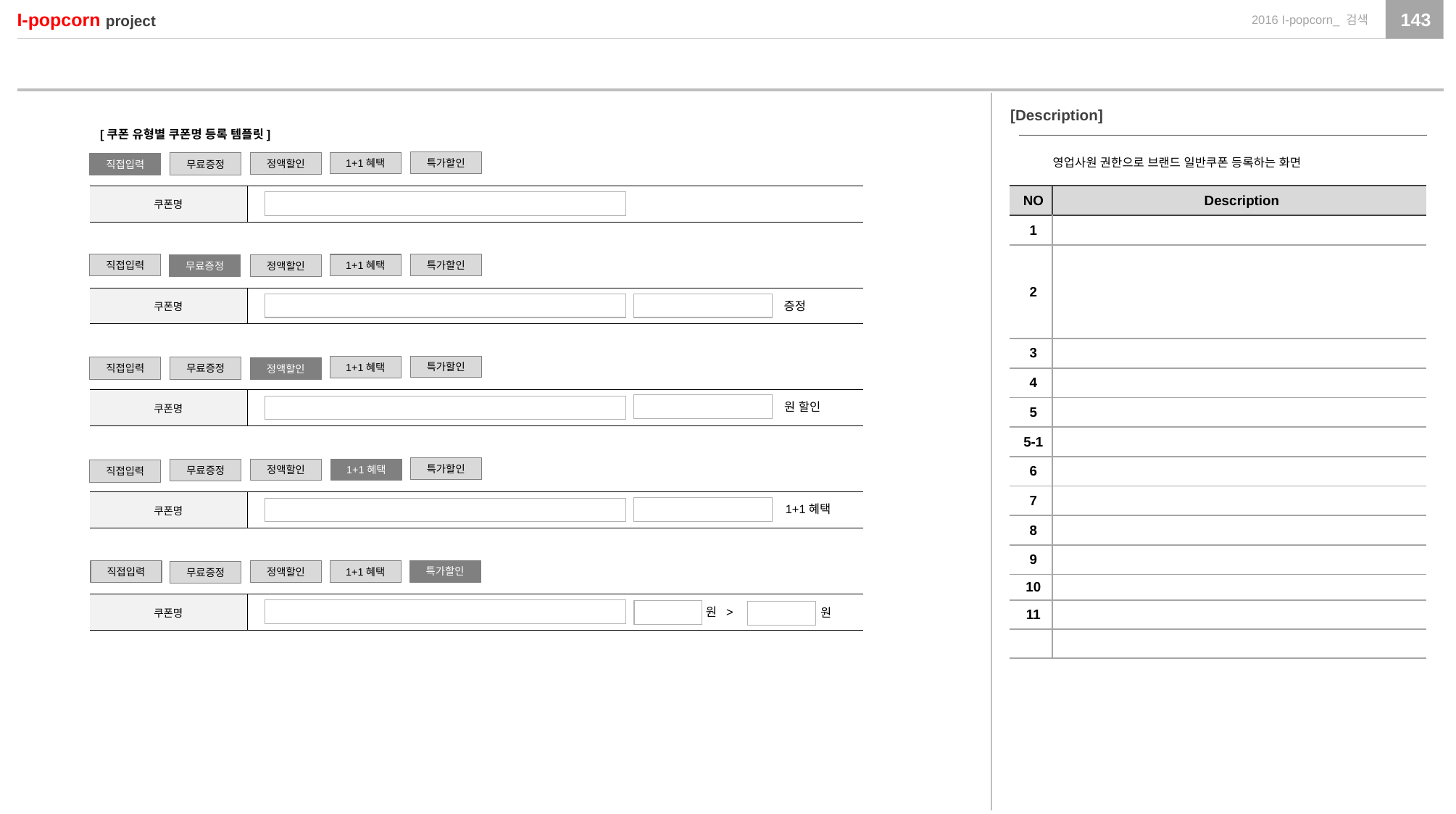

[Description]
[쿠폰 유형별 쿠폰명 등록 템플릿]
영업사원 권한으로 브랜드 일반쿠폰 등록하는 화면
특가할인
1+1혜택
정액할인
무료증정
직접입력
| 쿠폰명 |  |
| --- | --- |
| NO | Description |
| --- | --- |
| 1 |  |
| 2 |  |
| 3 |  |
| 4 |  |
| 5 |  |
| 5-1 |  |
| 6 |  |
| 7 |  |
| 8 |  |
| 9 |  |
| 10 |  |
| 11 |  |
|  |  |

직접입력
특가할인
1+1혜택
무료증정
정액할인
| 쿠폰명 |  |
| --- | --- |
증정

특가할인
1+1혜택
무료증정
직접입력
정액할인
| 쿠폰명 |  |
| --- | --- |
원 할인

특가할인
1+1혜택
정액할인
무료증정
직접입력
| 쿠폰명 |  |
| --- | --- |
1+1혜택

특가할인
직접입력
1+1혜택
정액할인
무료증정
| 쿠폰명 |  |
| --- | --- |
원  >

원